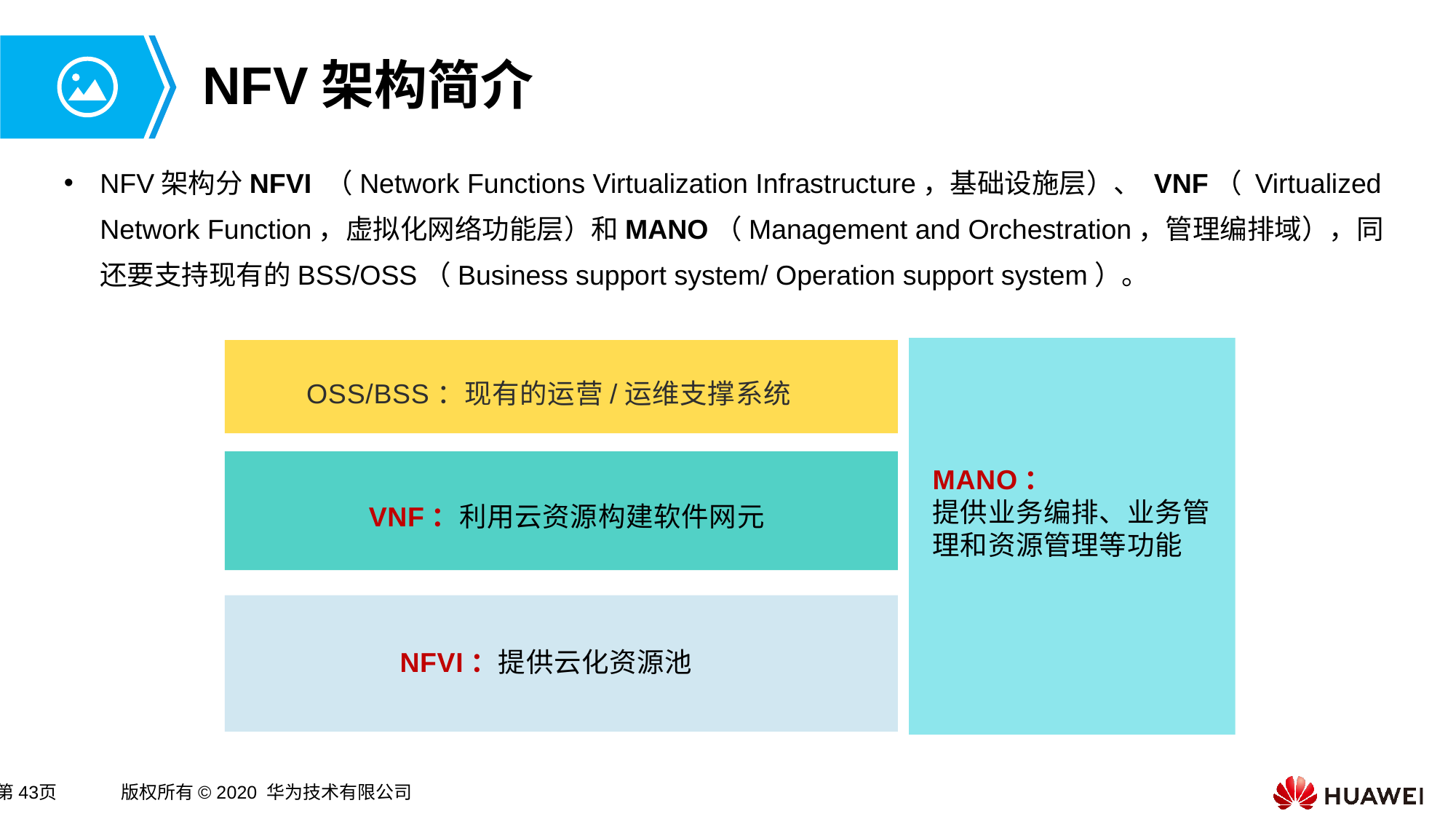

# NFV架构简介
NFV架构分NFVI （Network Functions Virtualization Infrastructure，基础设施层）、 VNF（ Virtualized Network Function，虚拟化网络功能层）和MANO（Management and Orchestration，管理编排域），同还要支持现有的BSS/OSS（Business support system/ Operation support system）。

OSS/BSS：现有的运营/运维支撑系统

MANO：
提供业务编排、业务管理和资源管理等功能
VNF：利用云资源构建软件网元

NFVI：提供云化资源池